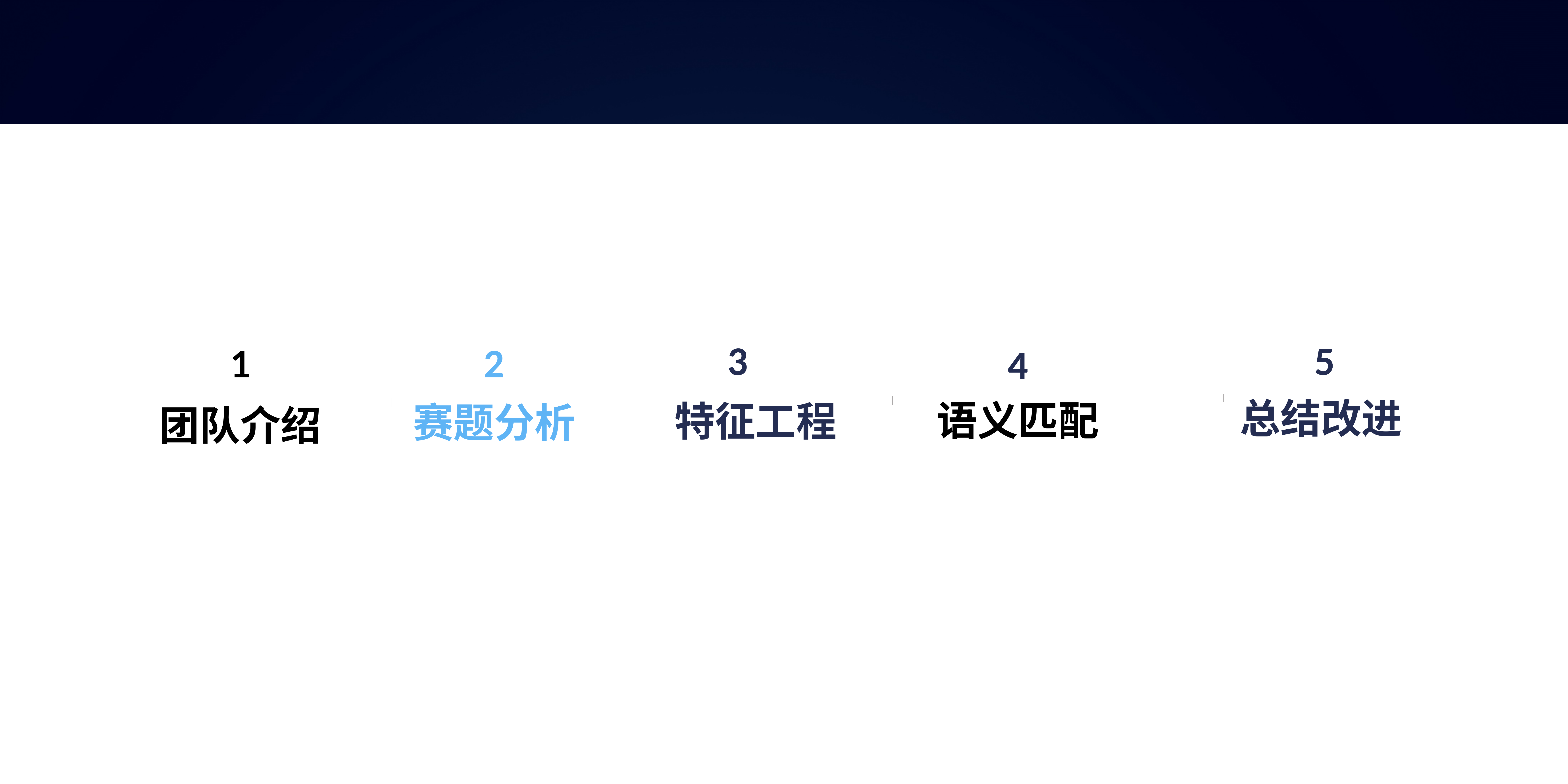

3
特征工程

5
总结改进

2
赛题分析

1
团队介绍
4
语义匹配